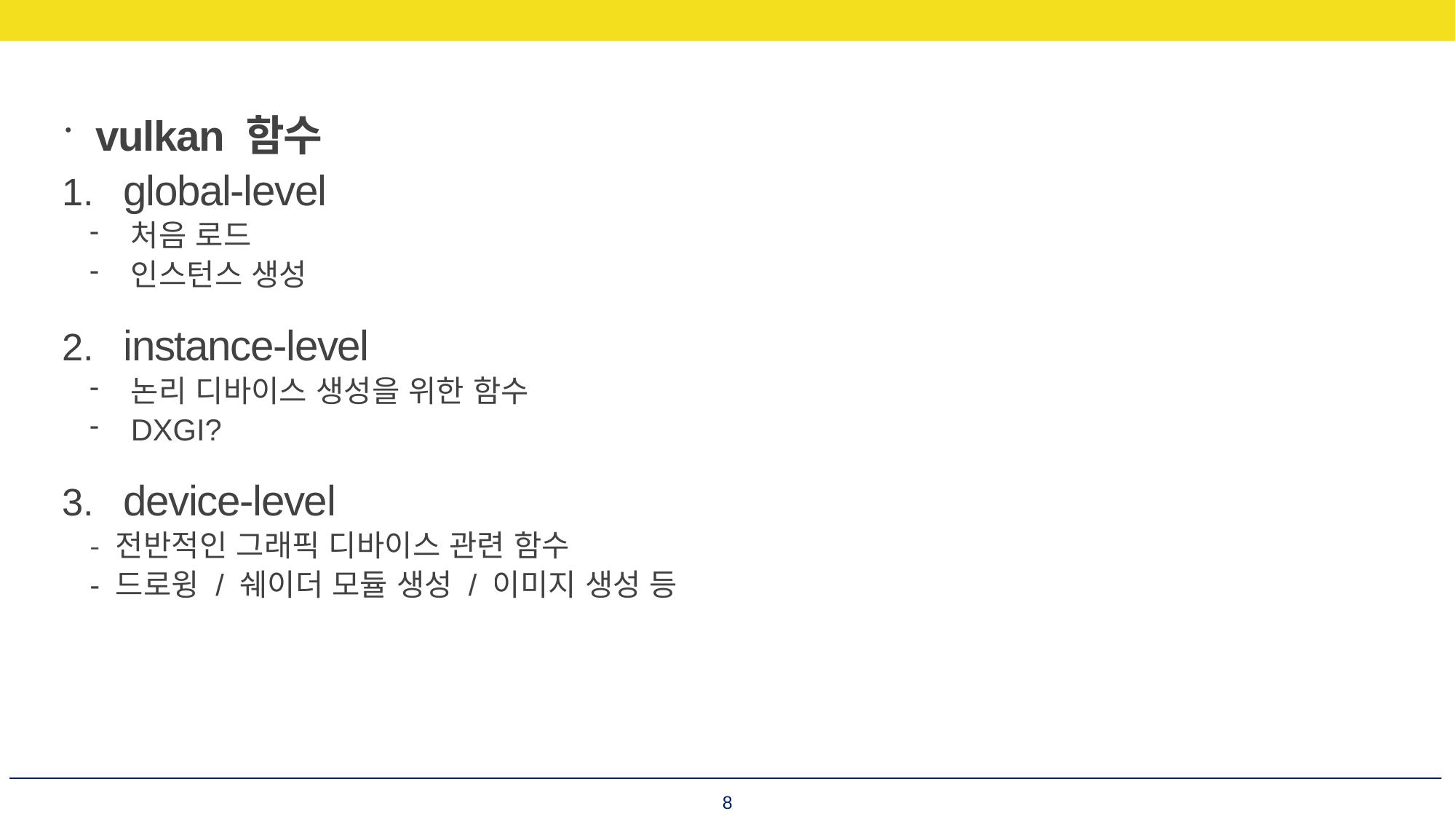

vulkan 함수
global-level
처음 로드
인스턴스 생성

instance-level
논리 디바이스 생성을 위한 함수
DXGI?

device-level
- 전반적인 그래픽 디바이스 관련 함수
- 드로윙 / 쉐이더 모듈 생성 / 이미지 생성 등
8